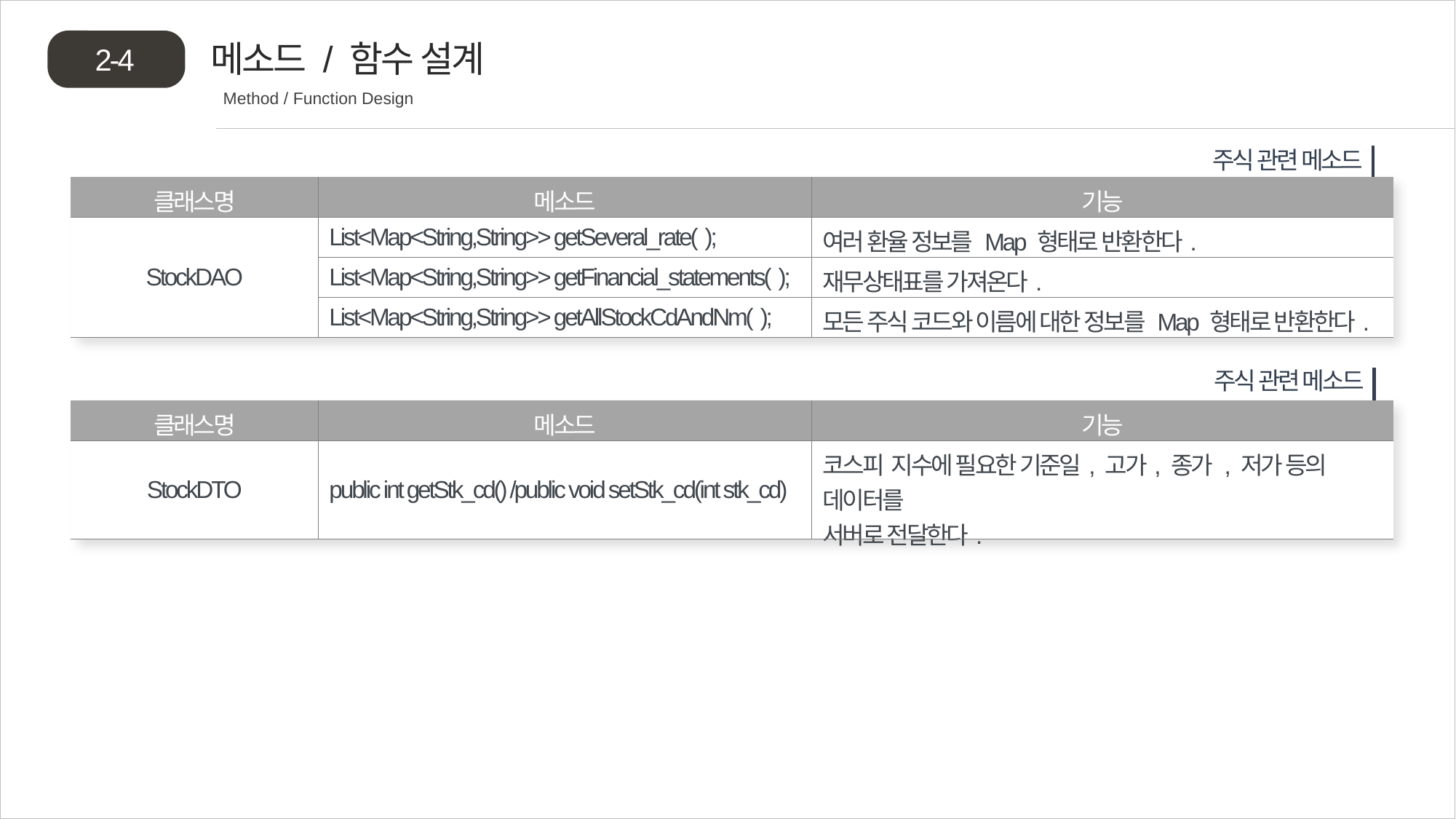

메소드 / 함수 설계
2-4
Method / Function Design
주식 관련 메소드
| 클래스명 | 메소드 | 기능 |
| --- | --- | --- |
| StockDAO | List<Map<String,String>> getSeveral\_rate( ); | 여러 환율 정보를 Map 형태로 반환한다. |
|  | List<Map<String,String>> getFinancial\_statements( ); | 재무상태표를 가져온다. |
|  | List<Map<String,String>> getAllStockCdAndNm( ); | 모든 주식 코드와 이름에 대한 정보를 Map 형태로 반환한다. |
주식 관련 메소드
| 클래스명 | 메소드 | 기능 |
| --- | --- | --- |
| StockDTO | public int getStk\_cd() /public void setStk\_cd(int stk\_cd) | 코스피 지수에 필요한 기준일, 고가, 종가 , 저가 등의 데이터를 서버로 전달한다. |